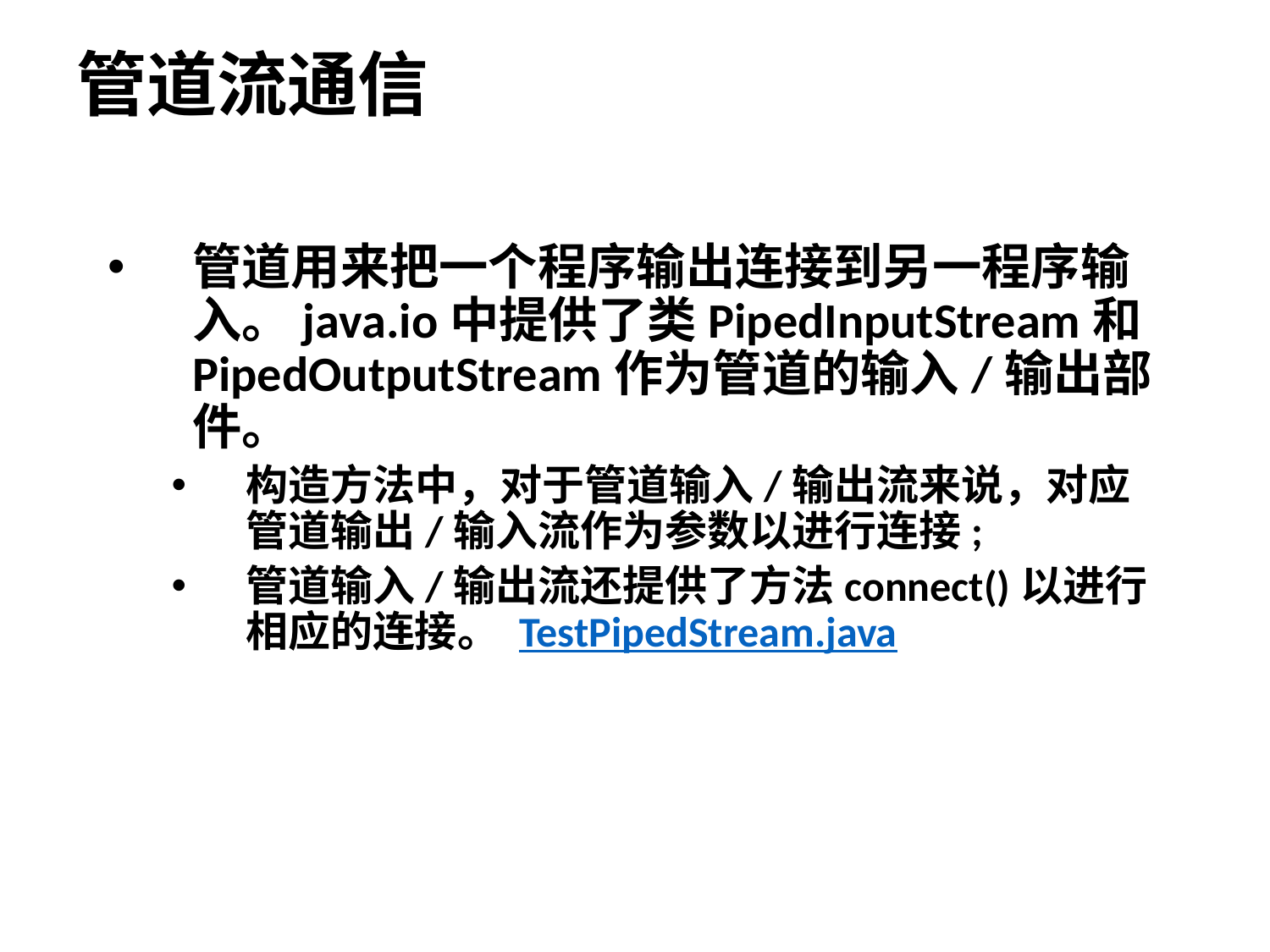

# 管道流通信
管道用来把一个程序输出连接到另一程序输入。java.io中提供了类PipedInputStream和PipedOutputStream作为管道的输入/输出部件。
构造方法中，对于管道输入/输出流来说，对应管道输出/输入流作为参数以进行连接;
管道输入/输出流还提供了方法connect()以进行相应的连接。 TestPipedStream.java